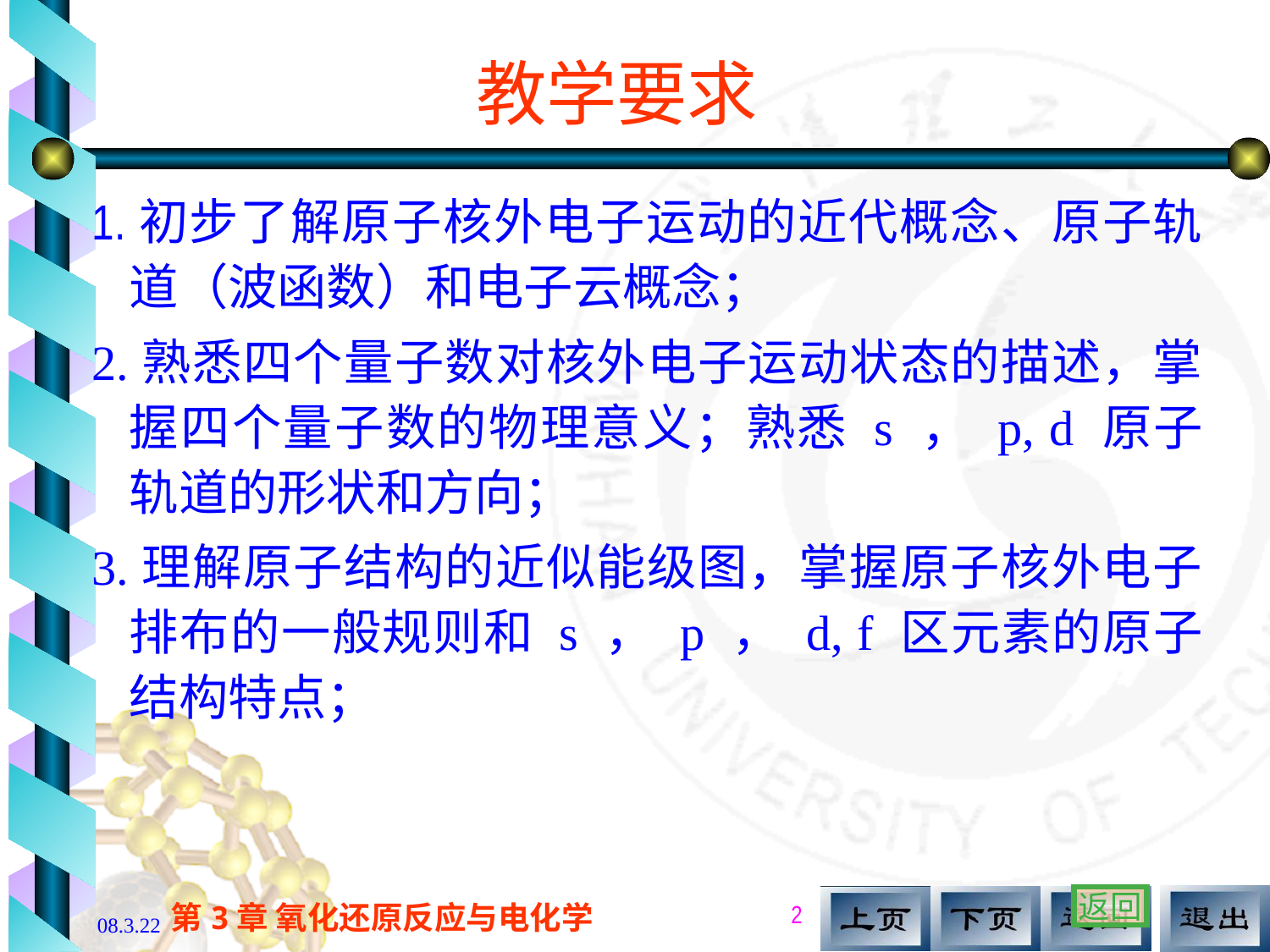

# 教学要求
1.初步了解原子核外电子运动的近代概念、原子轨道（波函数）和电子云概念；
2.熟悉四个量子数对核外电子运动状态的描述，掌握四个量子数的物理意义；熟悉 s ， p, d 原子轨道的形状和方向；
3.理解原子结构的近似能级图，掌握原子核外电子排布的一般规则和 s ， p ， d, f 区元素的原子结构特点；
返回
2